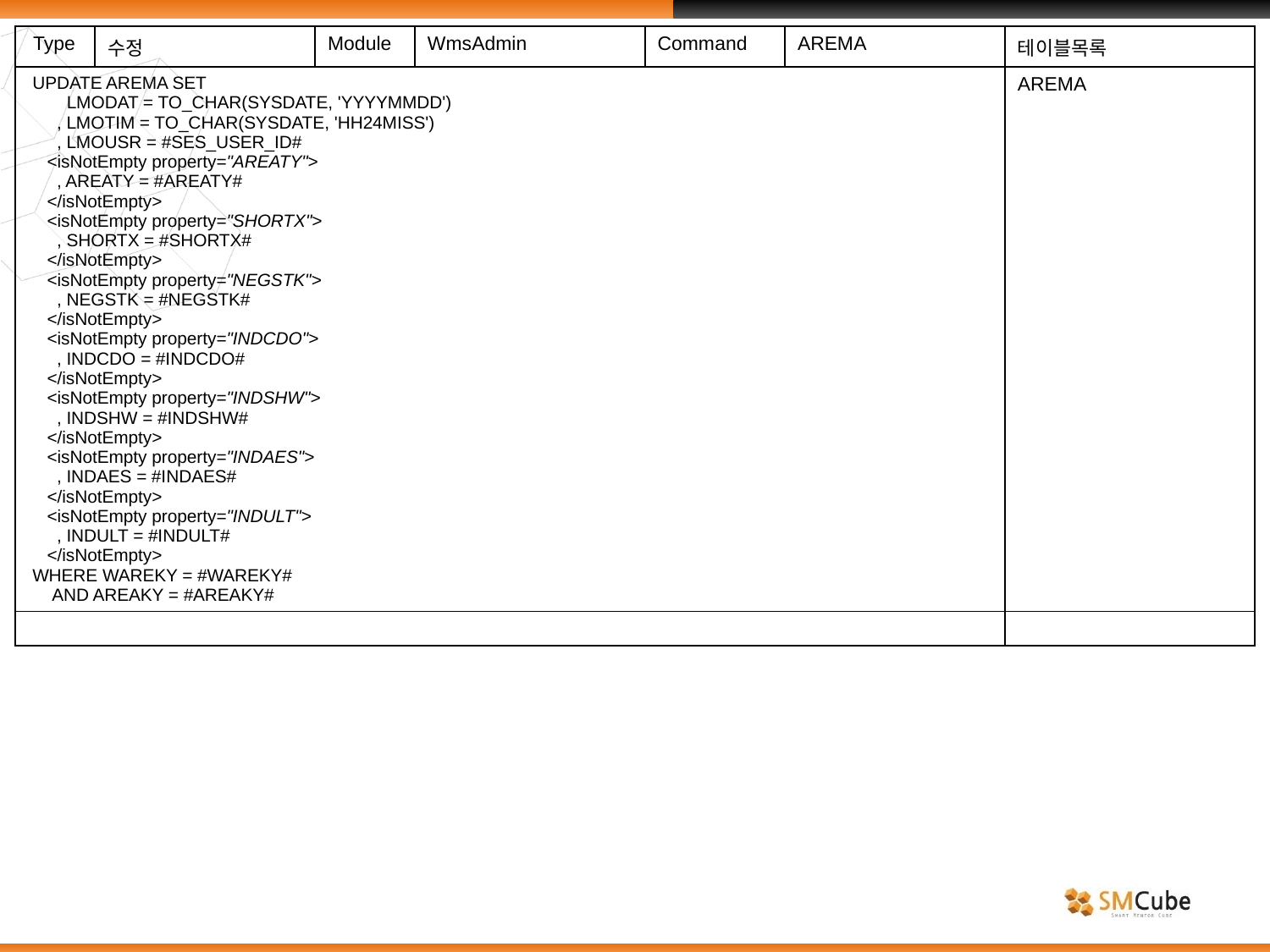

| Type | 수정 | Module | WmsAdmin | Command | AREMA | 테이블목록 |
| --- | --- | --- | --- | --- | --- | --- |
| UPDATE AREMA SET LMODAT = TO\_CHAR(SYSDATE, 'YYYYMMDD') , LMOTIM = TO\_CHAR(SYSDATE, 'HH24MISS') , LMOUSR = #SES\_USER\_ID# <isNotEmpty property="AREATY"> , AREATY = #AREATY# </isNotEmpty> <isNotEmpty property="SHORTX"> , SHORTX = #SHORTX# </isNotEmpty> <isNotEmpty property="NEGSTK"> , NEGSTK = #NEGSTK# </isNotEmpty> <isNotEmpty property="INDCDO"> , INDCDO = #INDCDO# </isNotEmpty> <isNotEmpty property="INDSHW"> , INDSHW = #INDSHW# </isNotEmpty> <isNotEmpty property="INDAES"> , INDAES = #INDAES# </isNotEmpty> <isNotEmpty property="INDULT"> , INDULT = #INDULT# </isNotEmpty> WHERE WAREKY = #WAREKY# AND AREAKY = #AREAKY# |  |  |  |  |  | AREMA |
|  |  |  |  |  |  |  |